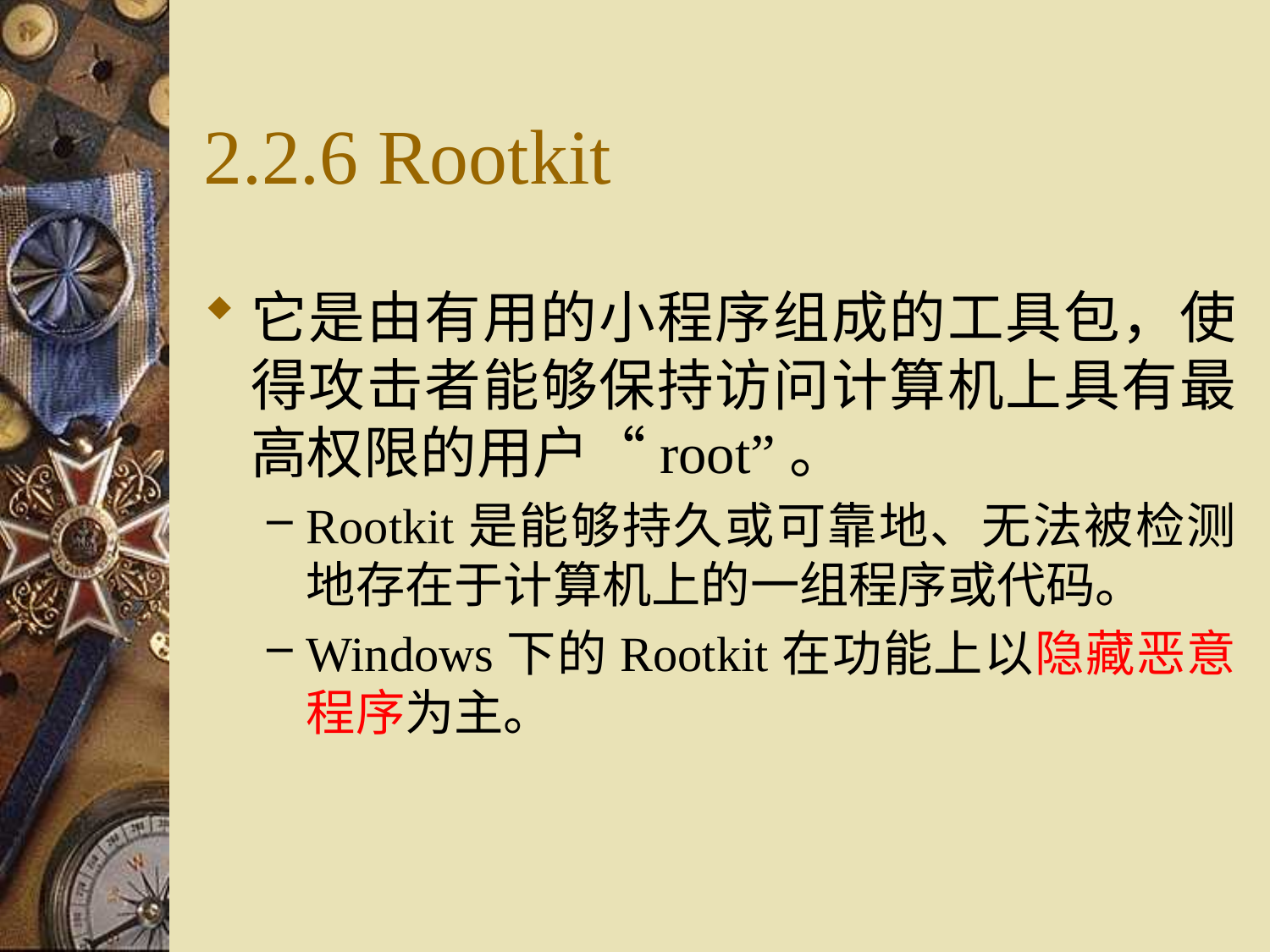

# 2.2.6 Rootkit
它是由有用的小程序组成的工具包，使得攻击者能够保持访问计算机上具有最高权限的用户“root”。
Rootkit是能够持久或可靠地、无法被检测地存在于计算机上的一组程序或代码。
Windows下的Rootkit在功能上以隐藏恶意程序为主。